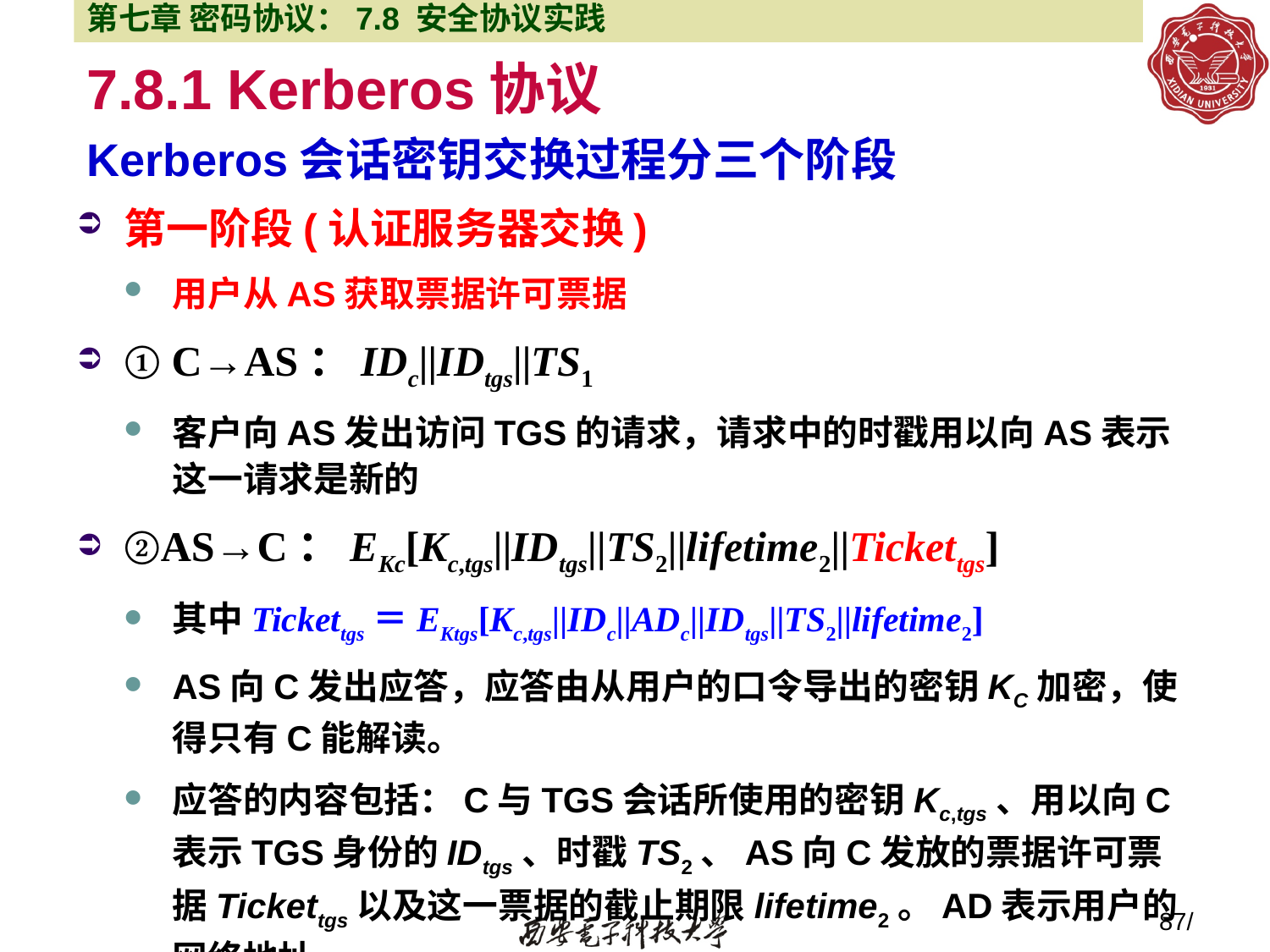

第七章 密码协议：7.8 安全协议实践
7.8.1 Kerberos协议
# Kerberos会话密钥交换过程分三个阶段
第一阶段(认证服务器交换)
用户从AS获取票据许可票据
① C→AS：IDc||IDtgs||TS1
客户向AS发出访问TGS的请求，请求中的时戳用以向AS表示这一请求是新的
②AS→C：EKc[Kc,tgs||IDtgs||TS2||lifetime2||Tickettgs]
其中Tickettgs＝EKtgs[Kc,tgs||IDc||ADc||IDtgs||TS2||lifetime2]
AS向C发出应答，应答由从用户的口令导出的密钥KC加密，使得只有C能解读。
应答的内容包括：C与TGS会话所使用的密钥Kc,tgs、用以向C表示TGS身份的IDtgs、时戳TS2、AS向C发放的票据许可票据Tickettgs以及这一票据的截止期限lifetime2。AD表示用户的网络地址
87/